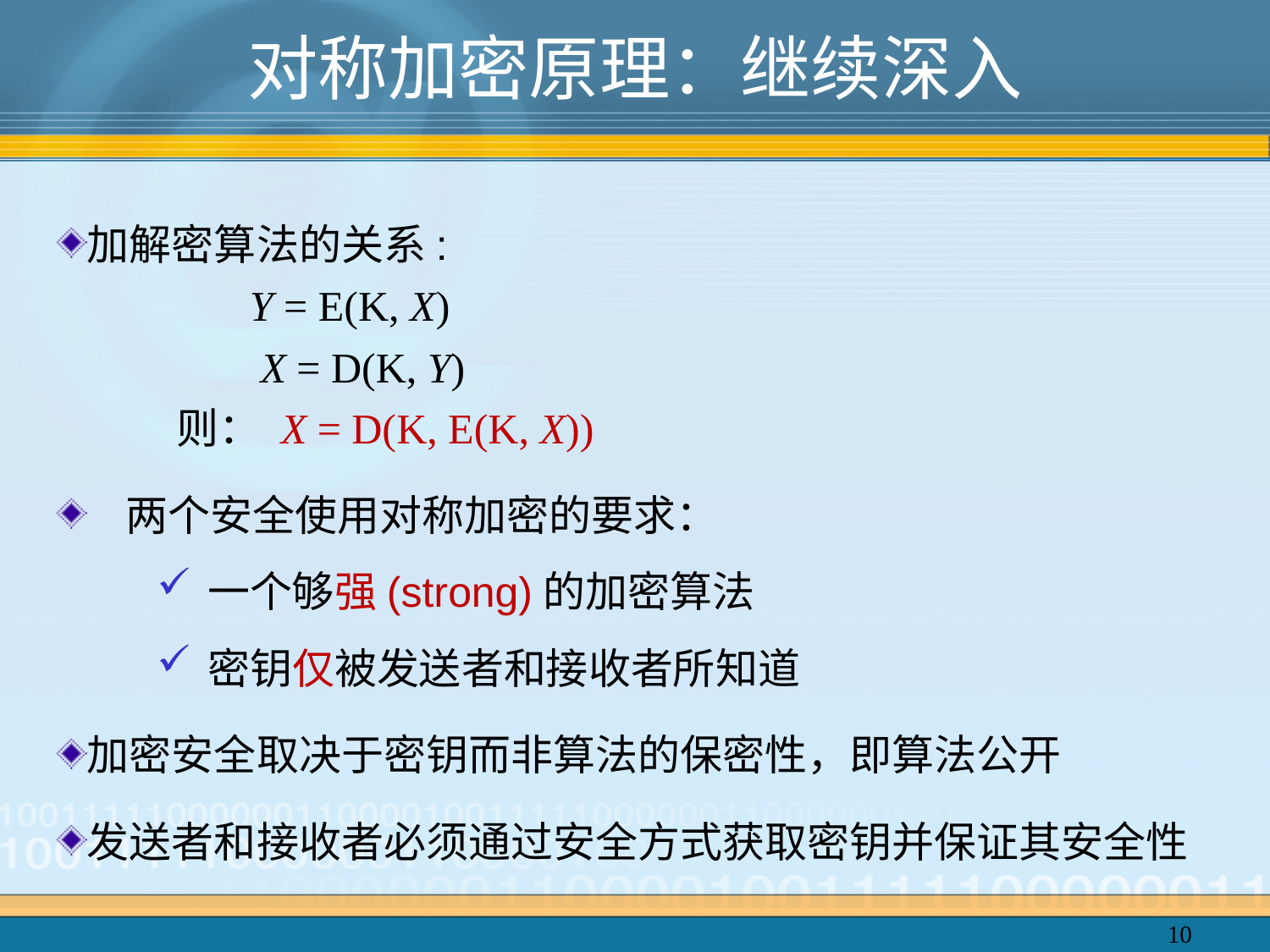

# 对称加密原理：继续深入
加解密算法的关系:
	    Y = E(K, X)
	     X = D(K, Y)
 则： X = D(K, E(K, X))
   两个安全使用对称加密的要求：
一个够强(strong)的加密算法
密钥仅被发送者和接收者所知道
加密安全取决于密钥而非算法的保密性，即算法公开
发送者和接收者必须通过安全方式获取密钥并保证其安全性
10